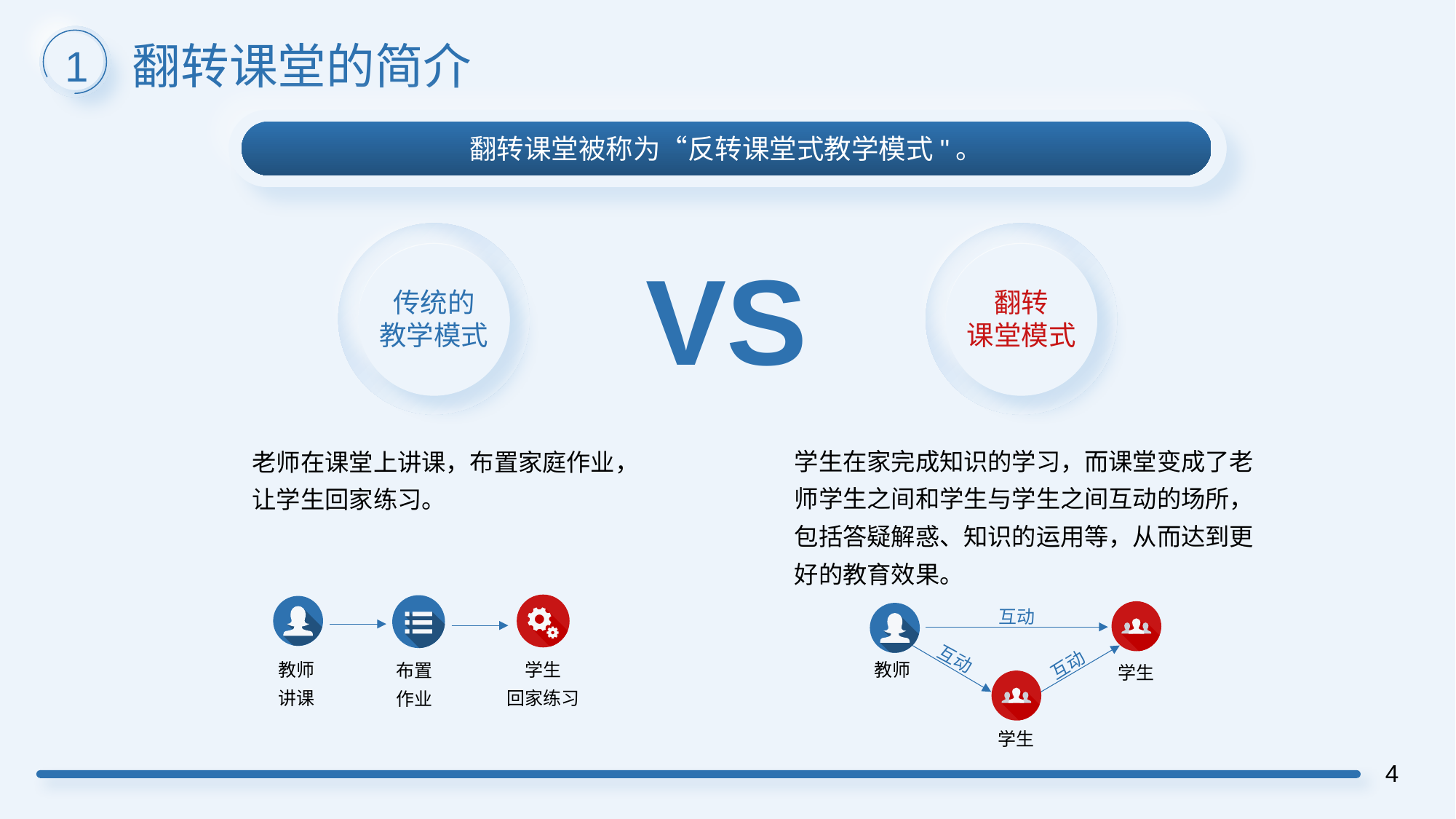

翻转课堂的简介
1

翻转课堂被称为“反转课堂式教学模式"。

传统的
教学模式

翻转
课堂模式
VS
学生在家完成知识的学习，而课堂变成了老师学生之间和学生与学生之间互动的场所，包括答疑解惑、知识的运用等，从而达到更好的教育效果。
老师在课堂上讲课，布置家庭作业，让学生回家练习。
互动

互动
互动
教师
学生

学生

教师
讲课
学生
回家练习
布置
作业